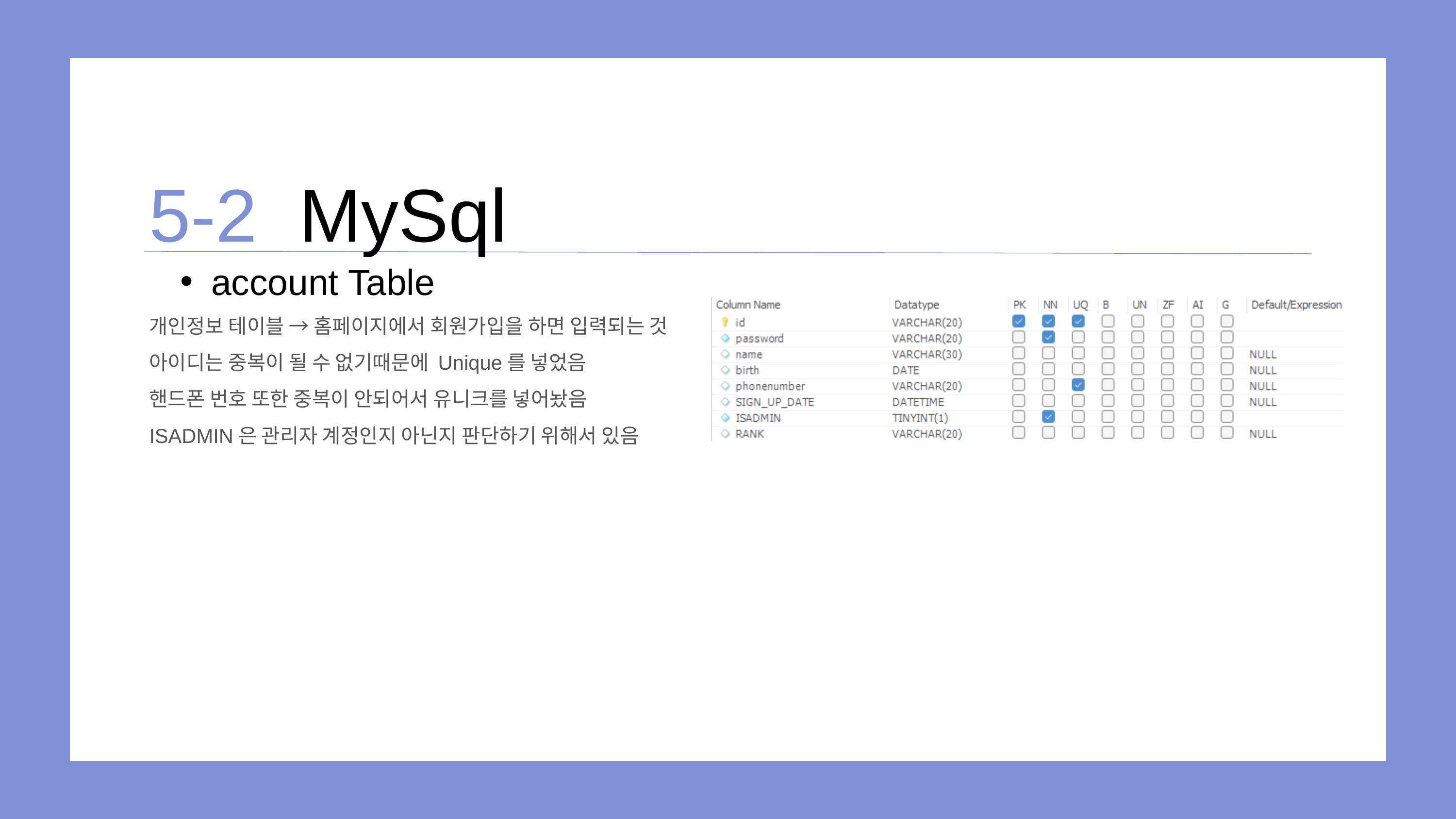

5-2
MySql
account Table

개인정보 테이블 → 홈페이지에서 회원가입을 하면 입력되는 것
아이디는 중복이 될 수 없기때문에 Unique를 넣었음
핸드폰 번호 또한 중복이 안되어서 유니크를 넣어놨음
ISADMIN은 관리자 계정인지 아닌지 판단하기 위해서 있음